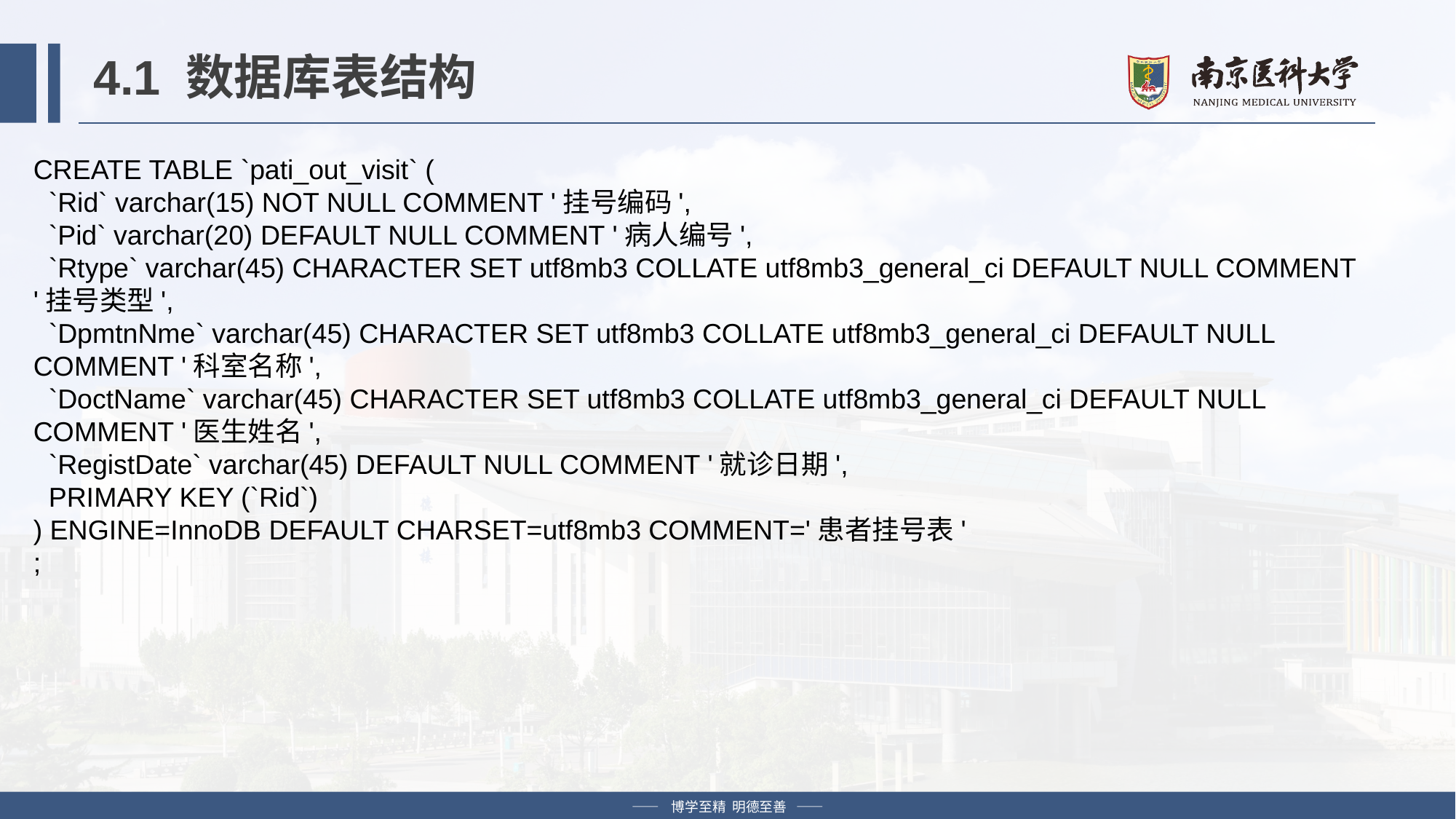

# 4.1 数据库表结构
CREATE TABLE `pati_out_visit` (
  `Rid` varchar(15) NOT NULL COMMENT '挂号编码',
  `Pid` varchar(20) DEFAULT NULL COMMENT '病人编号',
  `Rtype` varchar(45) CHARACTER SET utf8mb3 COLLATE utf8mb3_general_ci DEFAULT NULL COMMENT '挂号类型',
  `DpmtnNme` varchar(45) CHARACTER SET utf8mb3 COLLATE utf8mb3_general_ci DEFAULT NULL COMMENT '科室名称',
  `DoctName` varchar(45) CHARACTER SET utf8mb3 COLLATE utf8mb3_general_ci DEFAULT NULL COMMENT '医生姓名',
  `RegistDate` varchar(45) DEFAULT NULL COMMENT '就诊日期',
  PRIMARY KEY (`Rid`)
) ENGINE=InnoDB DEFAULT CHARSET=utf8mb3 COMMENT='患者挂号表'
;
——   博学至精  明德至善   ——